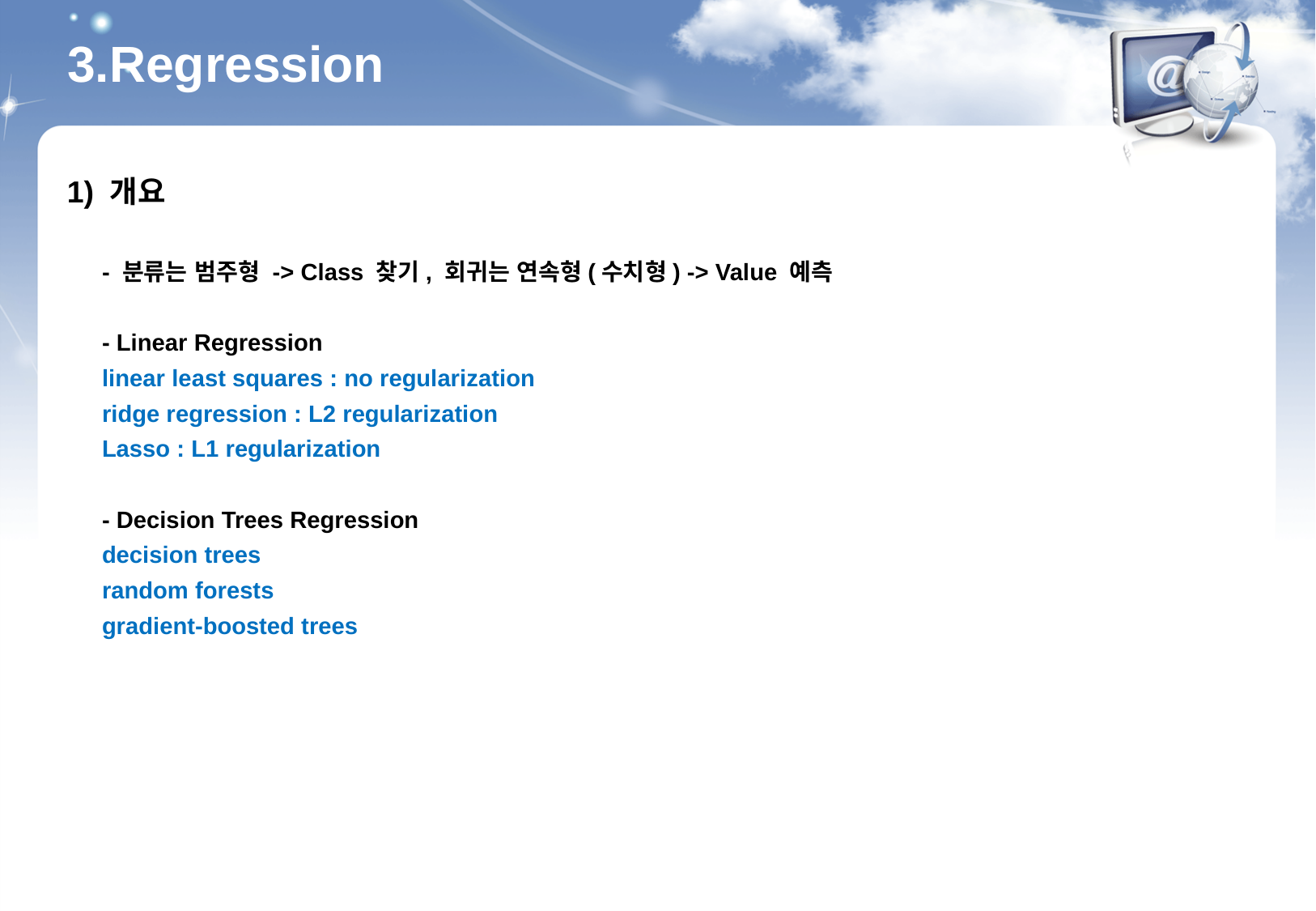

3.Regression
1) 개요

- 분류는 범주형 -> Class 찾기, 회귀는 연속형(수치형) -> Value 예측

- Linear Regression
linear least squares : no regularization
ridge regression : L2 regularization
Lasso : L1 regularization

- Decision Trees Regression
decision trees
random forests
gradient-boosted trees